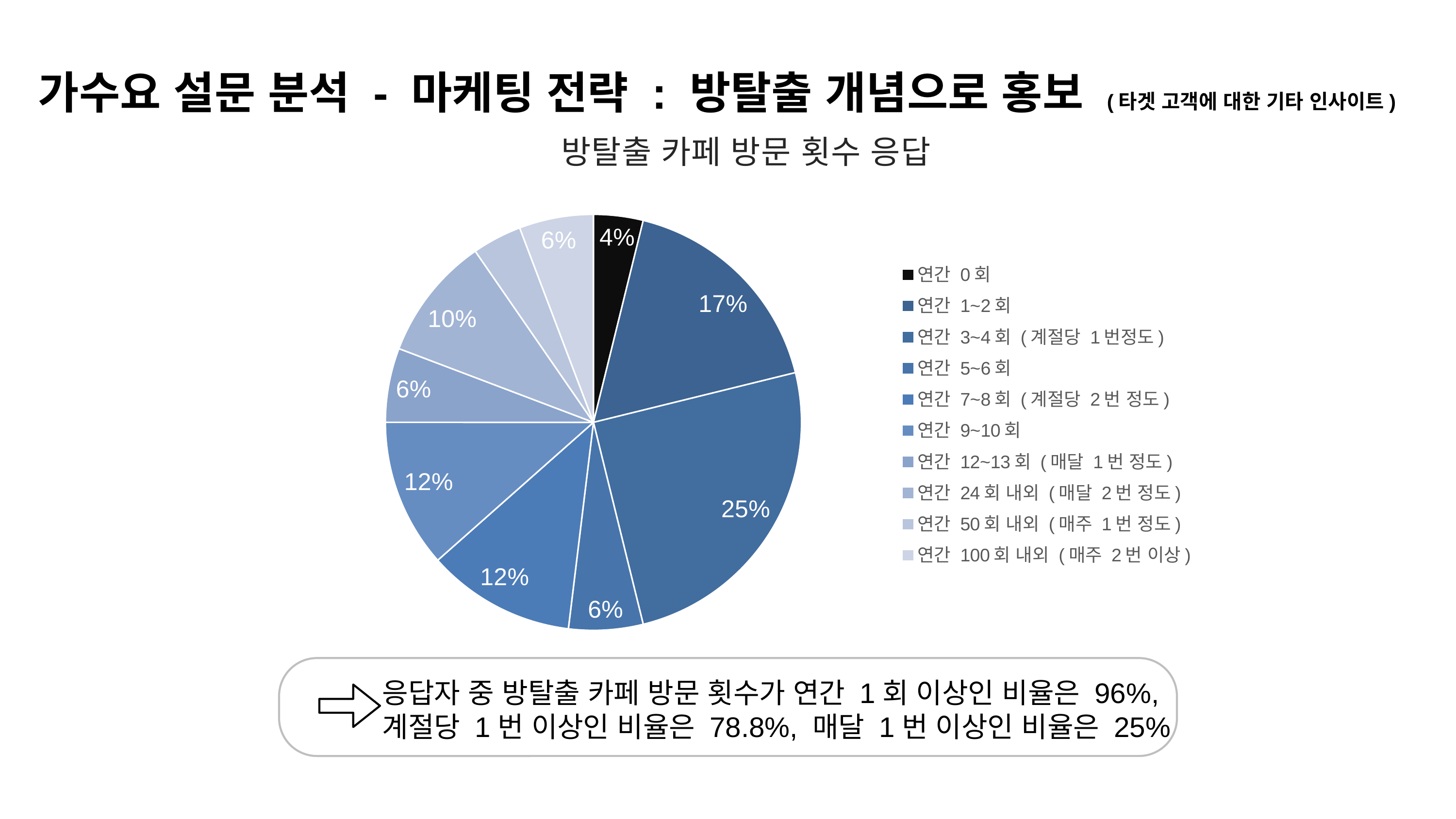

가수요 설문 분석 - 마케팅 전략 : 방탈출 개념으로 홍보 (타겟 고객에 대한 기타 인사이트)

### Chart: 방탈출 카페 방문 횟수 응답

| Category | 방탈출 카페 이용 횟수 |
|---|---|
| 연간 0회 | 2.0 |
| 연간 1~2회 | 9.0 |
| 연간 3~4회 (계절당 1번정도) | 13.0 |
| 연간 5~6회 | 3.0 |
| 연간 7~8회 (계절당 2번 정도) | 6.0 |
| 연간 9~10회 | 6.0 |
| 연간 12~13회 (매달 1번 정도) | 3.0 |
| 연간 24회 내외 (매달 2번 정도) | 5.0 |
| 연간 50회 내외 (매주 1번 정도) | 2.0 |
| 연간 100회 내외 (매주 2번 이상) | 3.0 |
응답자 중 방탈출 카페 방문 횟수가 연간 1회 이상인 비율은 96%,
계절당 1번 이상인 비율은 78.8%, 매달 1번 이상인 비율은 25%